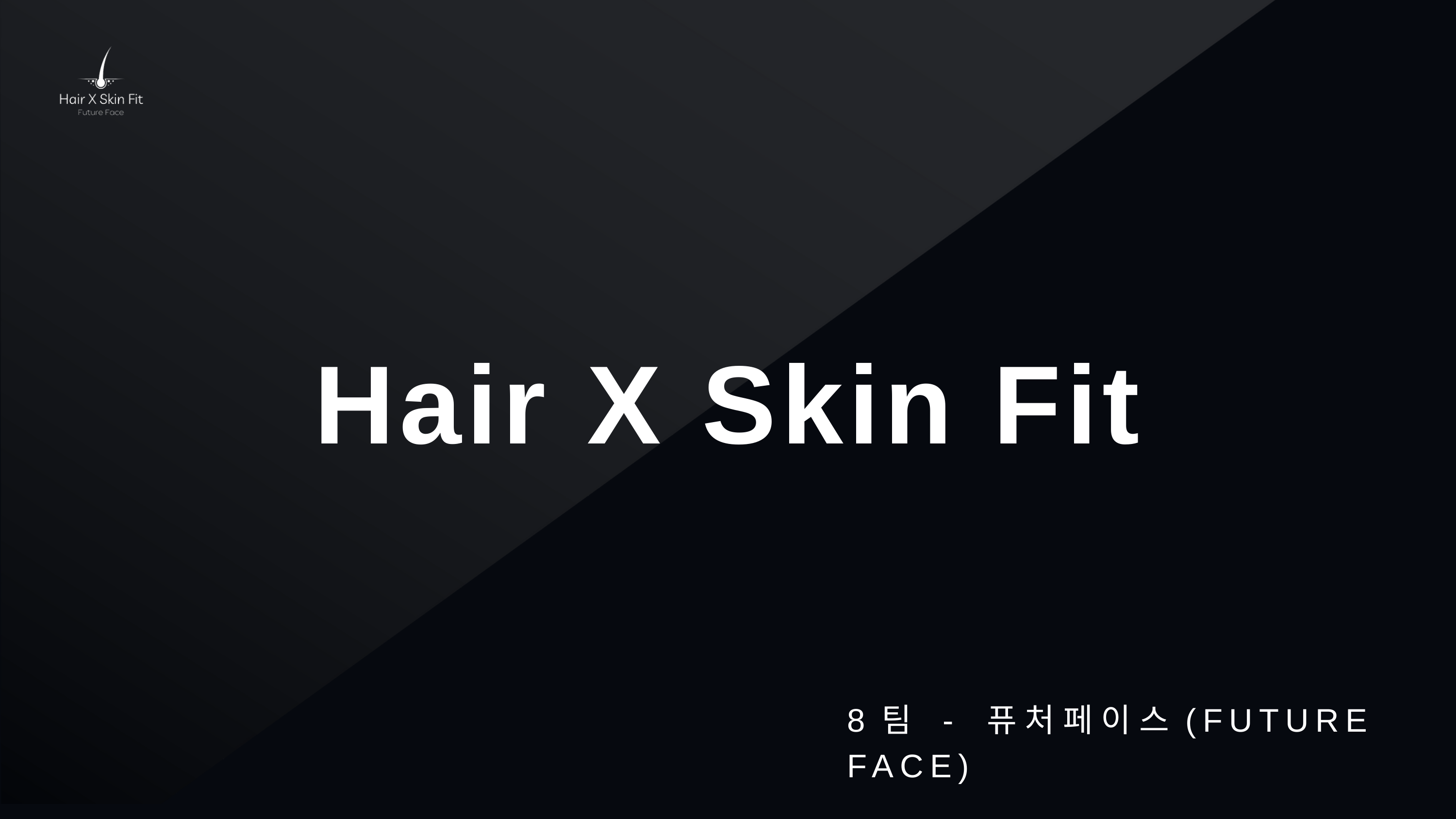

Hair X Skin Fit
8팀 - 퓨처페이스(FUTURE FACE)